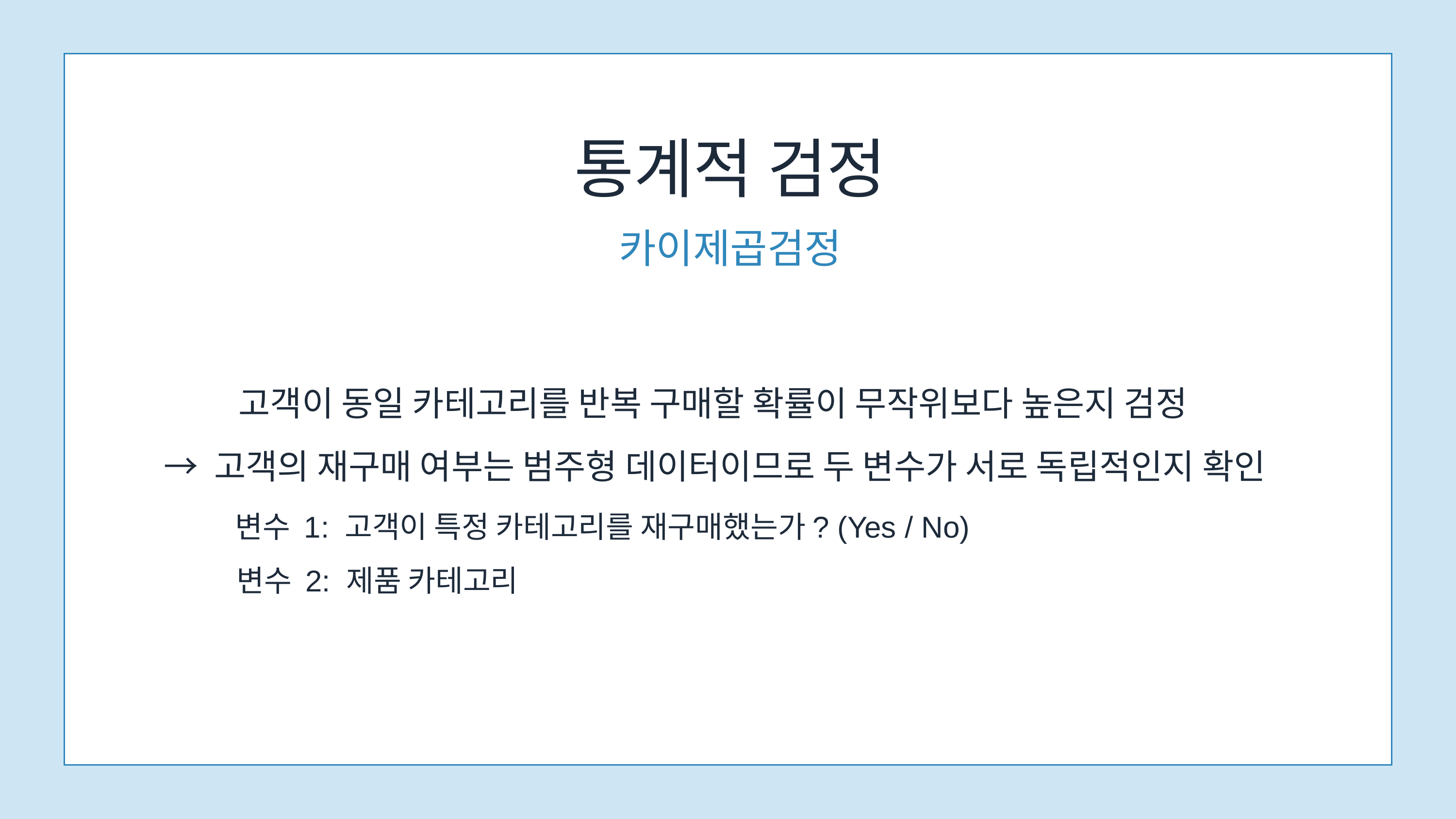

통계적 검정
카이제곱검정
고객이 동일 카테고리를 반복 구매할 확률이 무작위보다 높은지 검정
→ 고객의 재구매 여부는 범주형 데이터이므로 두 변수가 서로 독립적인지 확인
변수 1: 고객이 특정 카테고리를 재구매했는가? (Yes / No)
변수 2: 제품 카테고리